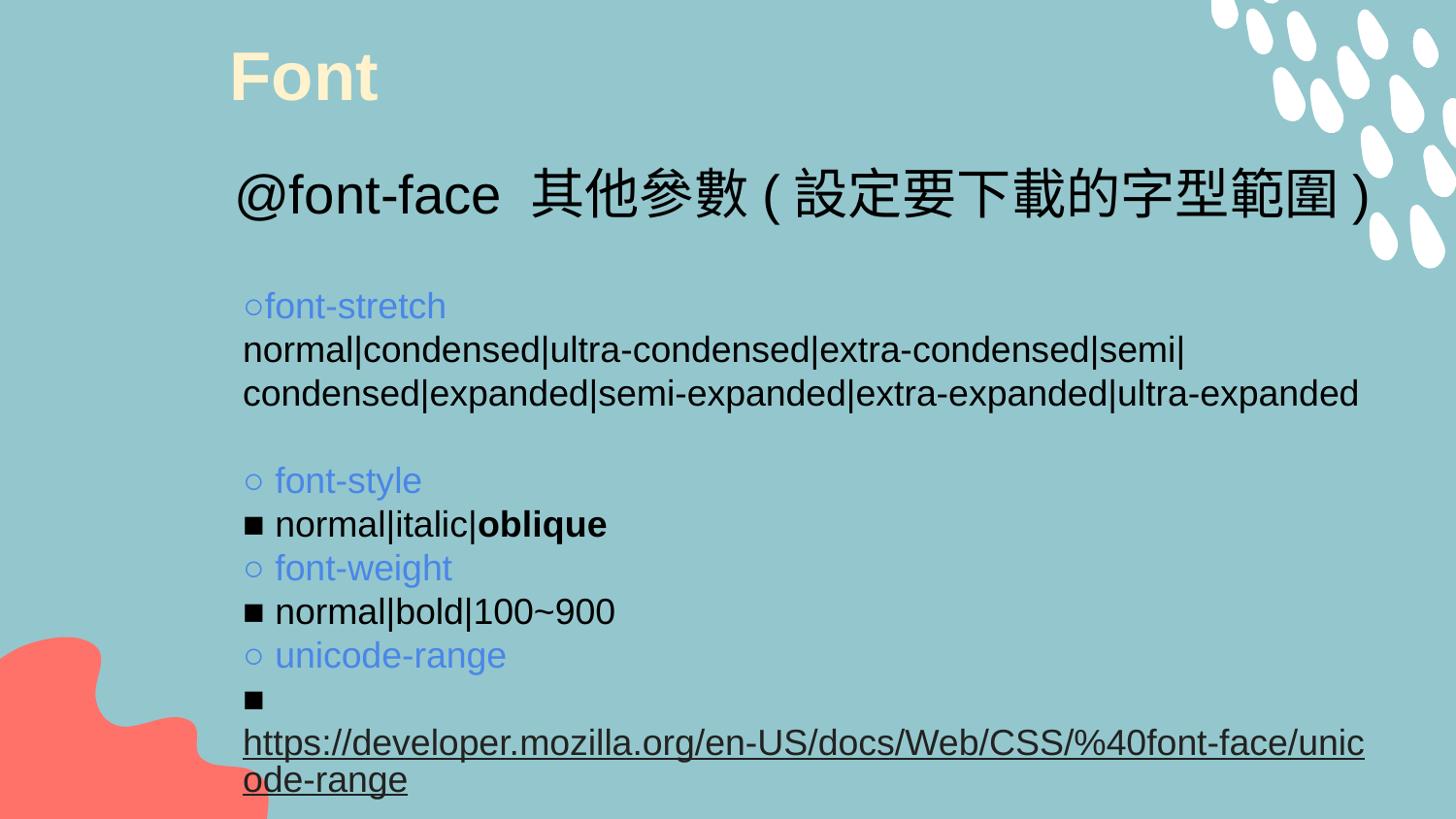

# Font
@font-face 其他參數(設定要下載的字型範圍)
○font-stretch
normal|condensed|ultra-condensed|extra-condensed|semi|condensed|expanded|semi-expanded|extra-expanded|ultra-expanded
○ font-style
■ normal|italic|oblique
○ font-weight
■ normal|bold|100~900
○ unicode-range
■https://developer.mozilla.org/en-US/docs/Web/CSS/%40font-face/unicode-range